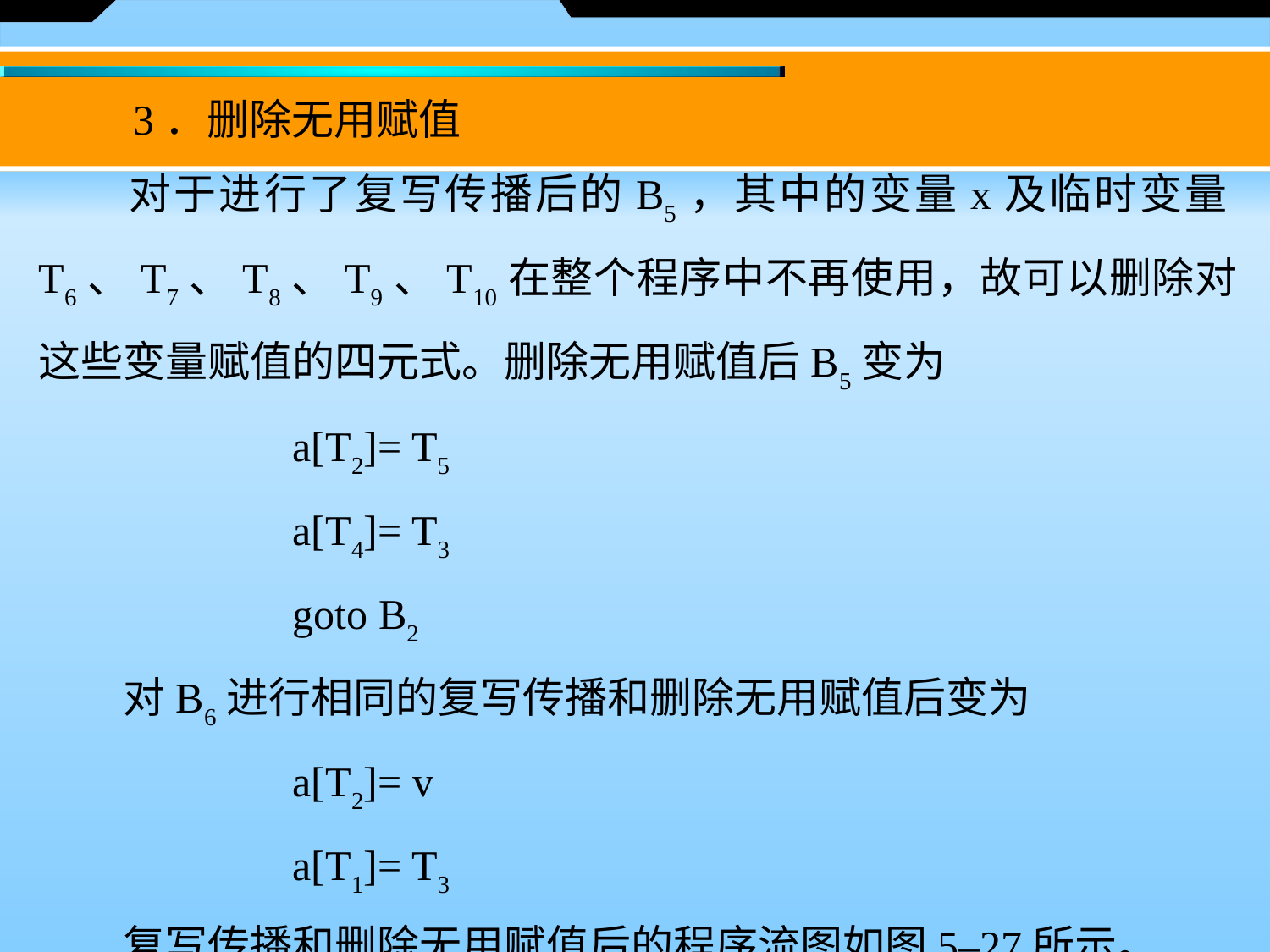

3．删除无用赋值
　　对于进行了复写传播后的B5，其中的变量x及临时变量T6、T7、T8、T9、T10在整个程序中不再使用，故可以删除对这些变量赋值的四元式。删除无用赋值后B5变为
		a[T2]= T5
		a[T4]= T3
		goto B2
　　对B6进行相同的复写传播和删除无用赋值后变为
		a[T2]= v
		a[T1]= T3
　　复写传播和删除无用赋值后的程序流图如图5–27所示。